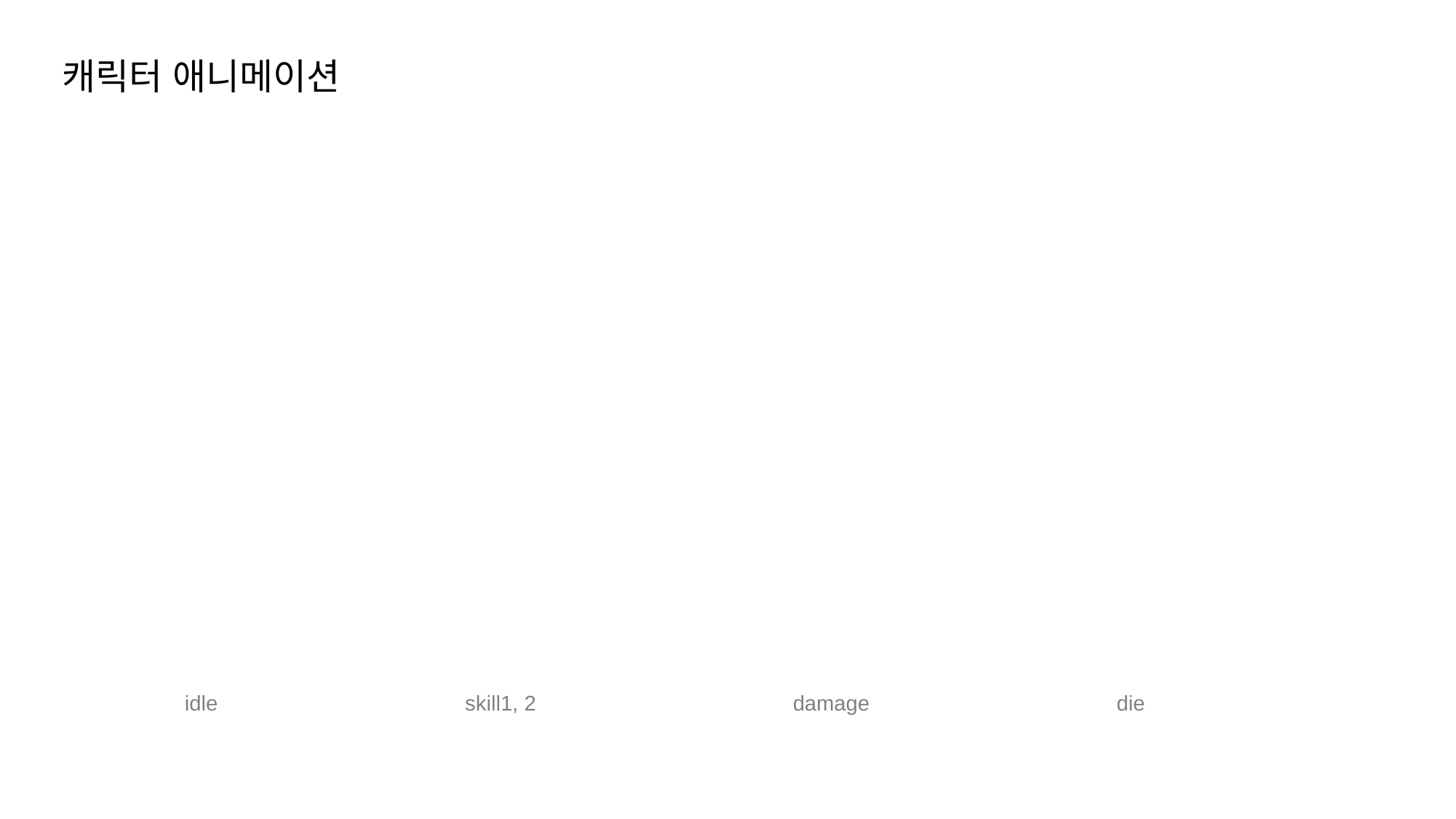

캐릭터 애니메이션
die
damage
skill1, 2
idle